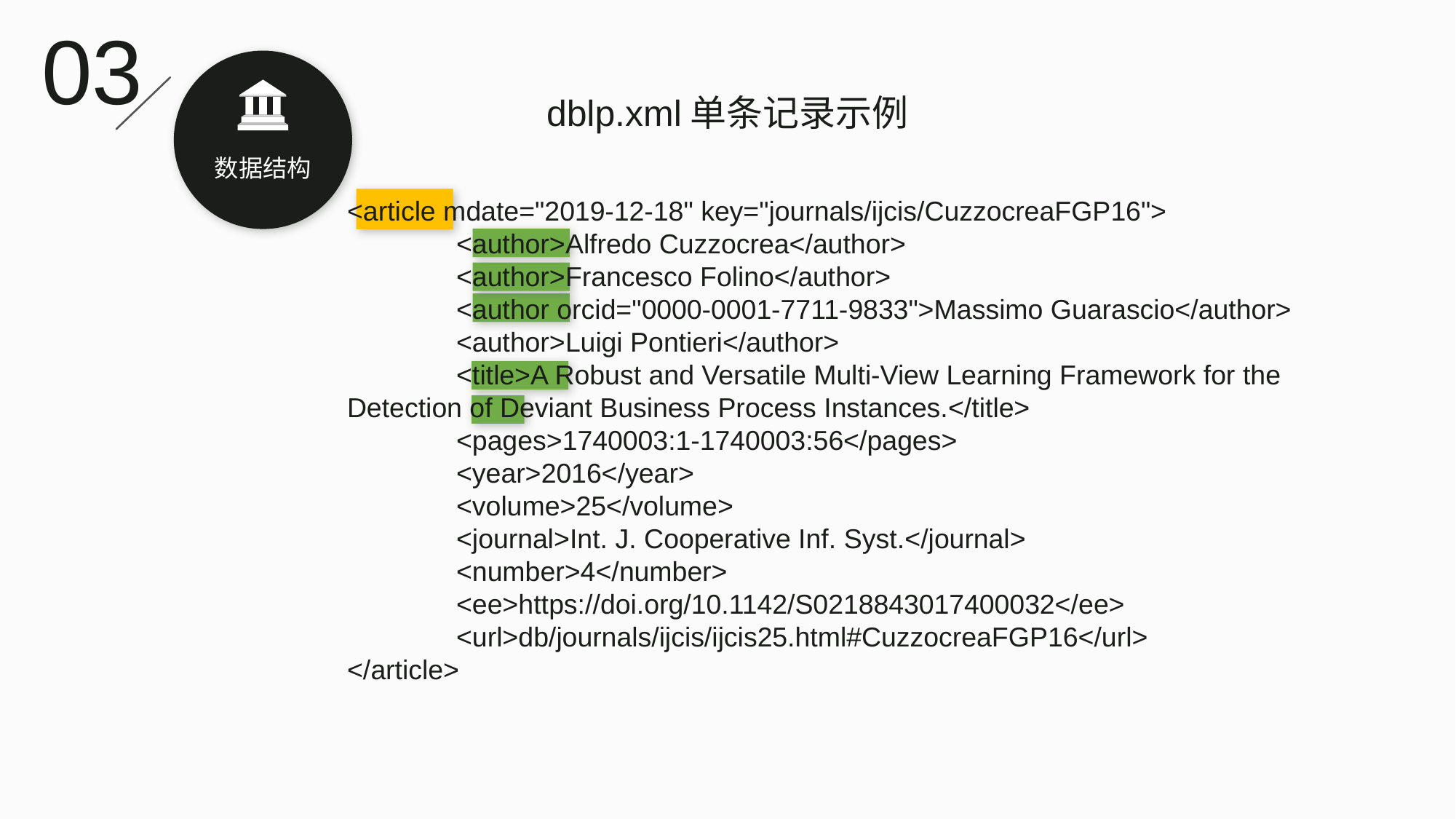

03

dblp.xml单条记录示例
数据结构
<article mdate="2019-12-18" key="journals/ijcis/CuzzocreaFGP16">
	<author>Alfredo Cuzzocrea</author>
	<author>Francesco Folino</author>
	<author orcid="0000-0001-7711-9833">Massimo Guarascio</author>
	<author>Luigi Pontieri</author>
	<title>A Robust and Versatile Multi-View Learning Framework for the Detection of Deviant Business Process Instances.</title>
	<pages>1740003:1-1740003:56</pages>
	<year>2016</year>
	<volume>25</volume>
	<journal>Int. J. Cooperative Inf. Syst.</journal>
	<number>4</number>
	<ee>https://doi.org/10.1142/S0218843017400032</ee>
	<url>db/journals/ijcis/ijcis25.html#CuzzocreaFGP16</url>
</article>